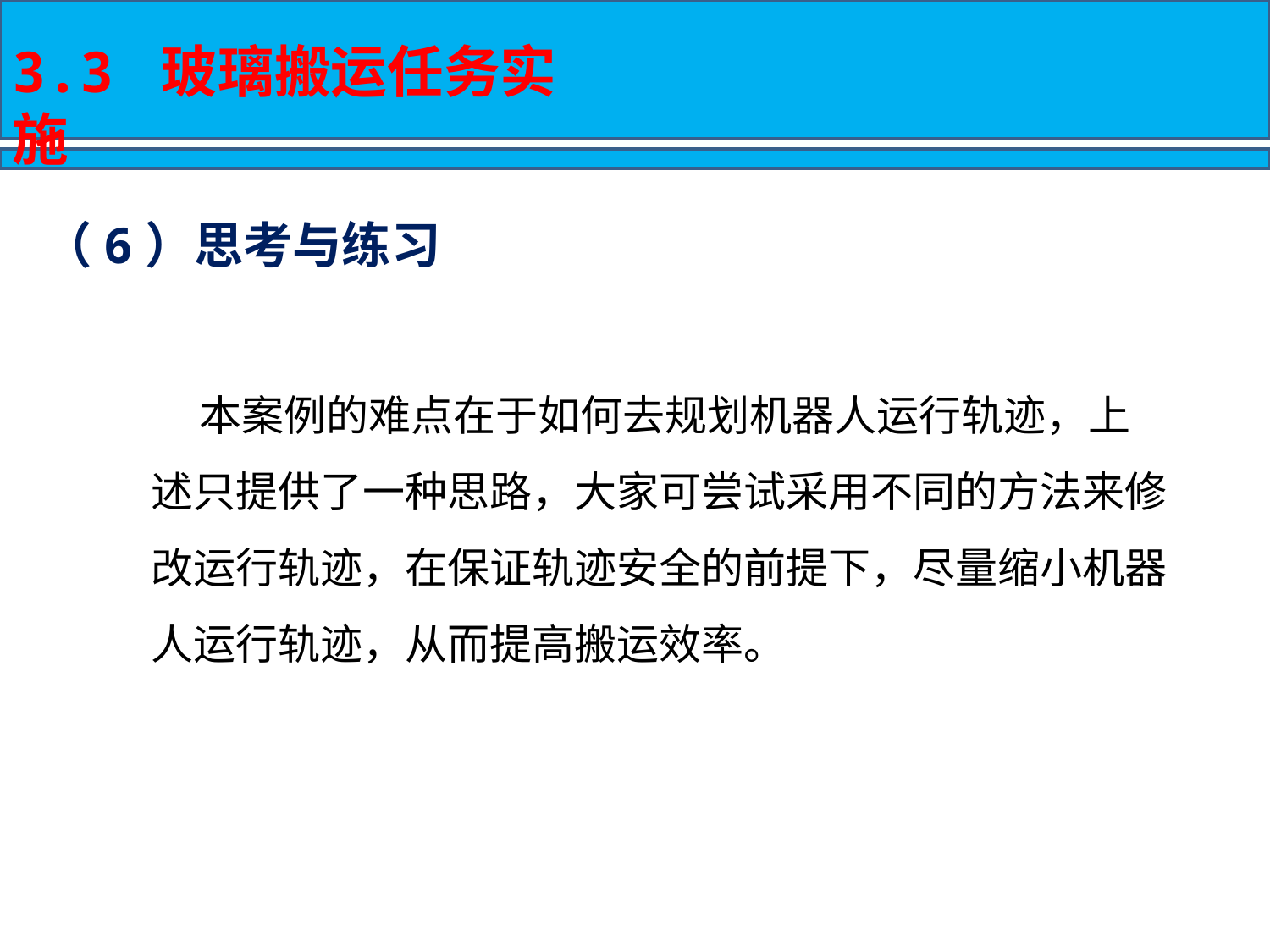

3.3 玻璃搬运任务实施

（6）思考与练习
    本案例的难点在于如何去规划机器人运行轨迹，上述只提供了一种思路，大家可尝试采用不同的方法来修改运行轨迹，在保证轨迹安全的前提下，尽量缩小机器人运行轨迹，从而提高搬运效率。